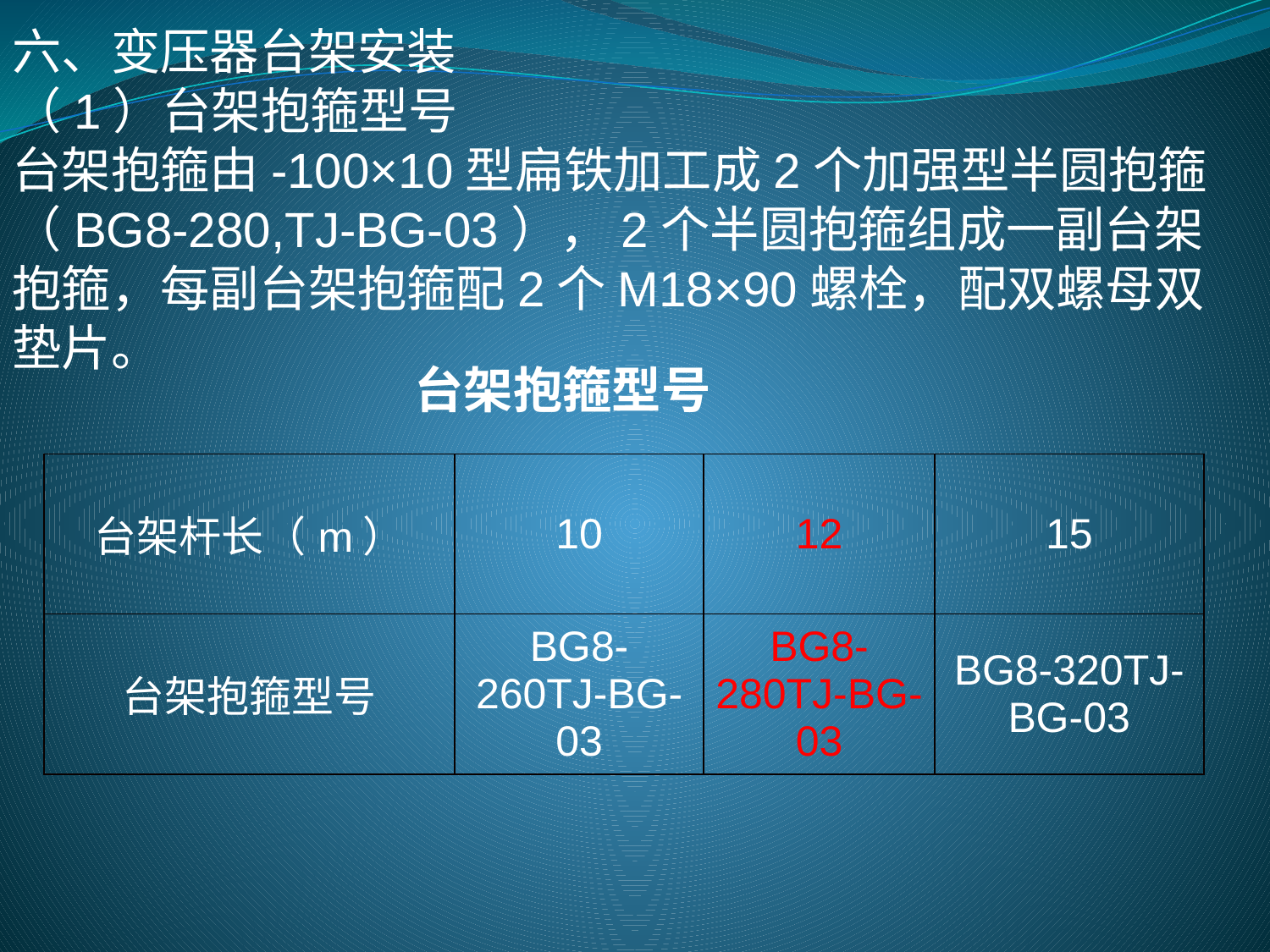

六、变压器台架安装
（1）台架抱箍型号
台架抱箍由-100×10型扁铁加工成2个加强型半圆抱箍（BG8-280,TJ-BG-03），2个半圆抱箍组成一副台架抱箍，每副台架抱箍配2个M18×90螺栓，配双螺母双垫片。

 台架抱箍型号
| 台架杆长（m） | 10 | 12 | 15 |
| --- | --- | --- | --- |
| 台架抱箍型号 | BG8-260TJ-BG-03 | BG8-280TJ-BG-03 | BG8-320TJ-BG-03 |